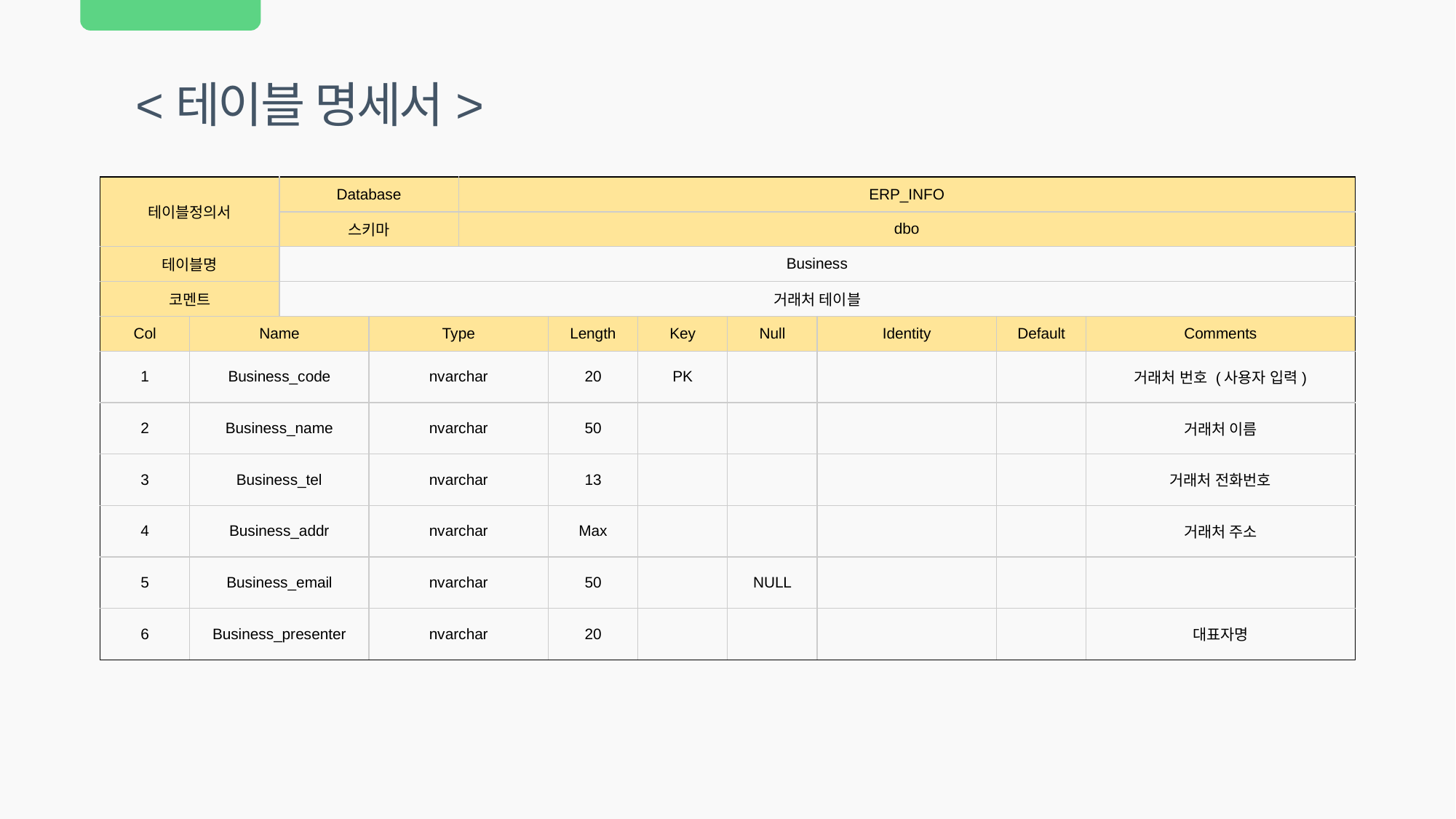

<테이블 명세서>
| 테이블정의서 |  | Database |  | ERP\_INFO |  |  |  |  |  |  |
| --- | --- | --- | --- | --- | --- | --- | --- | --- | --- | --- |
|  |  | 스키마 |  | dbo |  |  |  |  |  |  |
| 테이블명 |  | Business |  |  |  |  |  |  |  |  |
| 코멘트 |  | 거래처 테이블 |  |  |  |  |  |  |  |  |
| Col | Name |  | Type |  | Length | Key | Null | Identity | Default | Comments |
| 1 | Business\_code |  | nvarchar |  | 20 | PK |  |  |  | 거래처 번호 (사용자 입력) |
| 2 | Business\_name |  | nvarchar |  | 50 |  |  |  |  | 거래처 이름 |
| 3 | Business\_tel |  | nvarchar |  | 13 |  |  |  |  | 거래처 전화번호 |
| 4 | Business\_addr |  | nvarchar |  | Max |  |  |  |  | 거래처 주소 |
| 5 | Business\_email |  | nvarchar |  | 50 |  | NULL |  |  |  |
| 6 | Business\_presenter |  | nvarchar |  | 20 |  |  |  |  | 대표자명 |